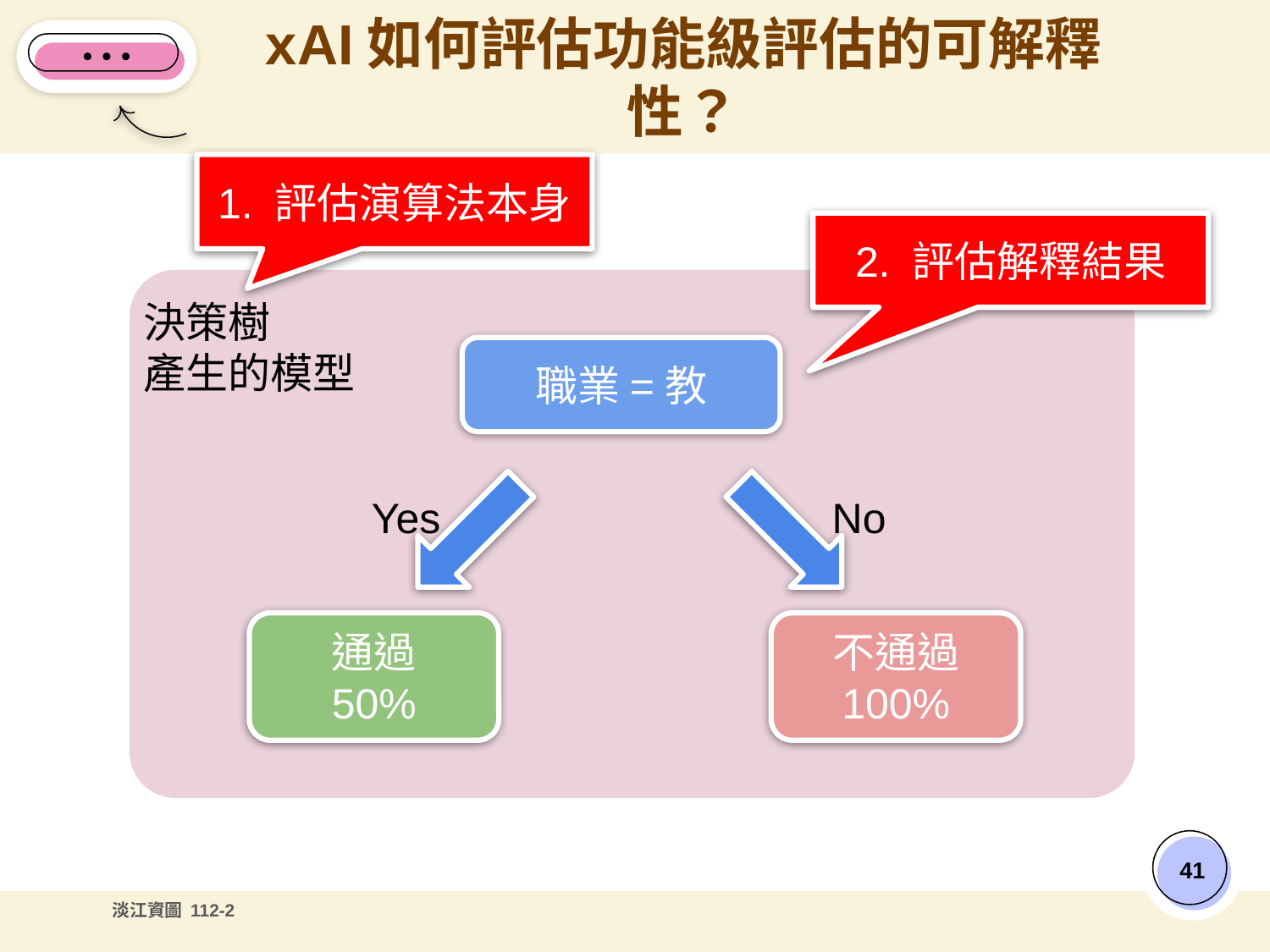

# xAI如何評估功能級評估的可解釋性？
1. 評估演算法本身

2. 評估解釋結果
決策樹
產生的模型
職業=教
Yes
No

通過
50%
不通過
100%
41